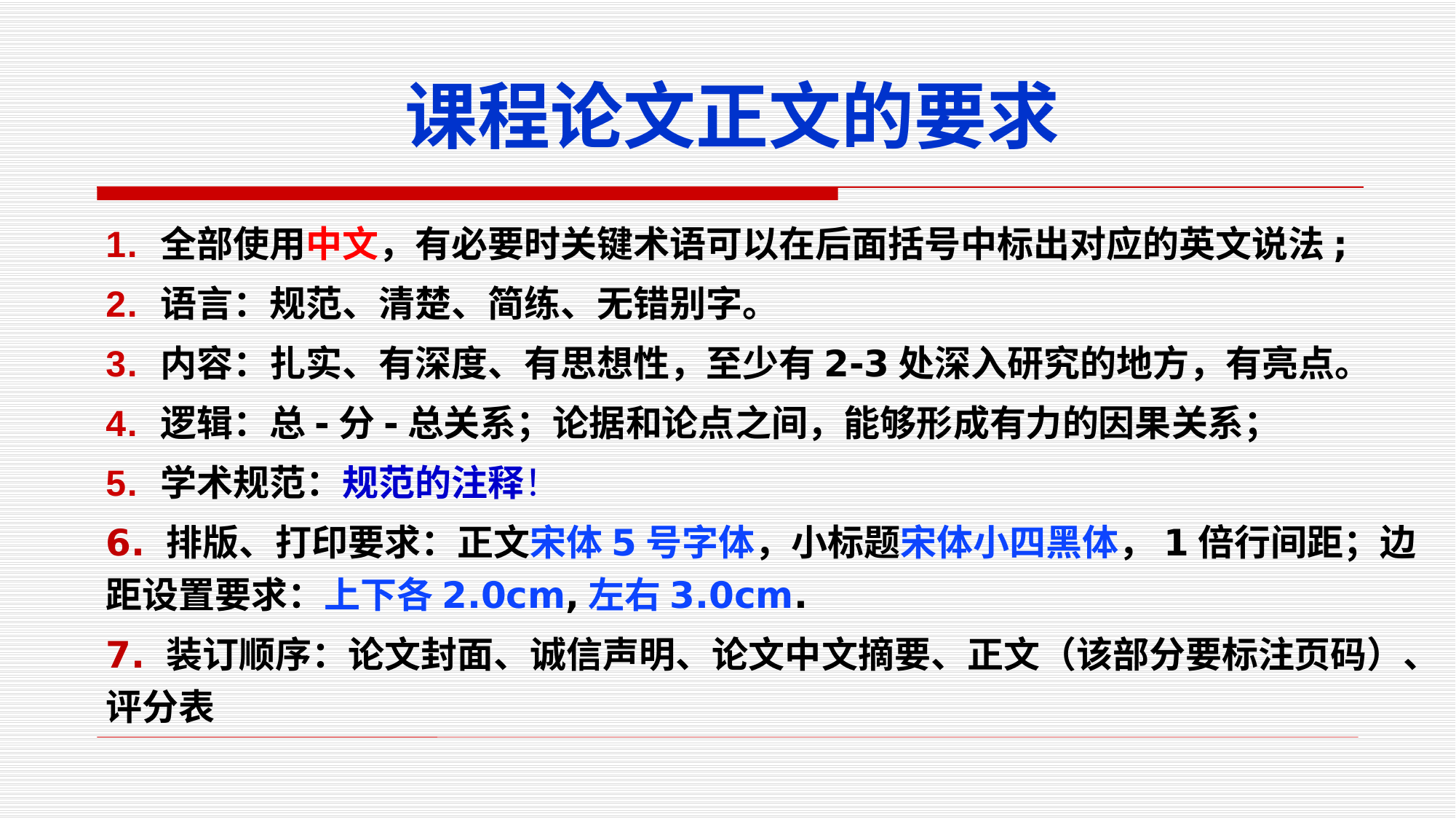

# 课程论文正文的要求
全部使用中文，有必要时关键术语可以在后面括号中标出对应的英文说法;
语言：规范、清楚、简练、无错别字。
内容：扎实、有深度、有思想性，至少有2-3处深入研究的地方，有亮点。
逻辑：总-分-总关系；论据和论点之间，能够形成有力的因果关系；
学术规范：规范的注释！
6. 排版、打印要求：正文宋体5号字体，小标题宋体小四黑体，1倍行间距；边距设置要求：上下各2.0cm,左右3.0cm.
7. 装订顺序：论文封面、诚信声明、论文中文摘要、正文（该部分要标注页码）、评分表